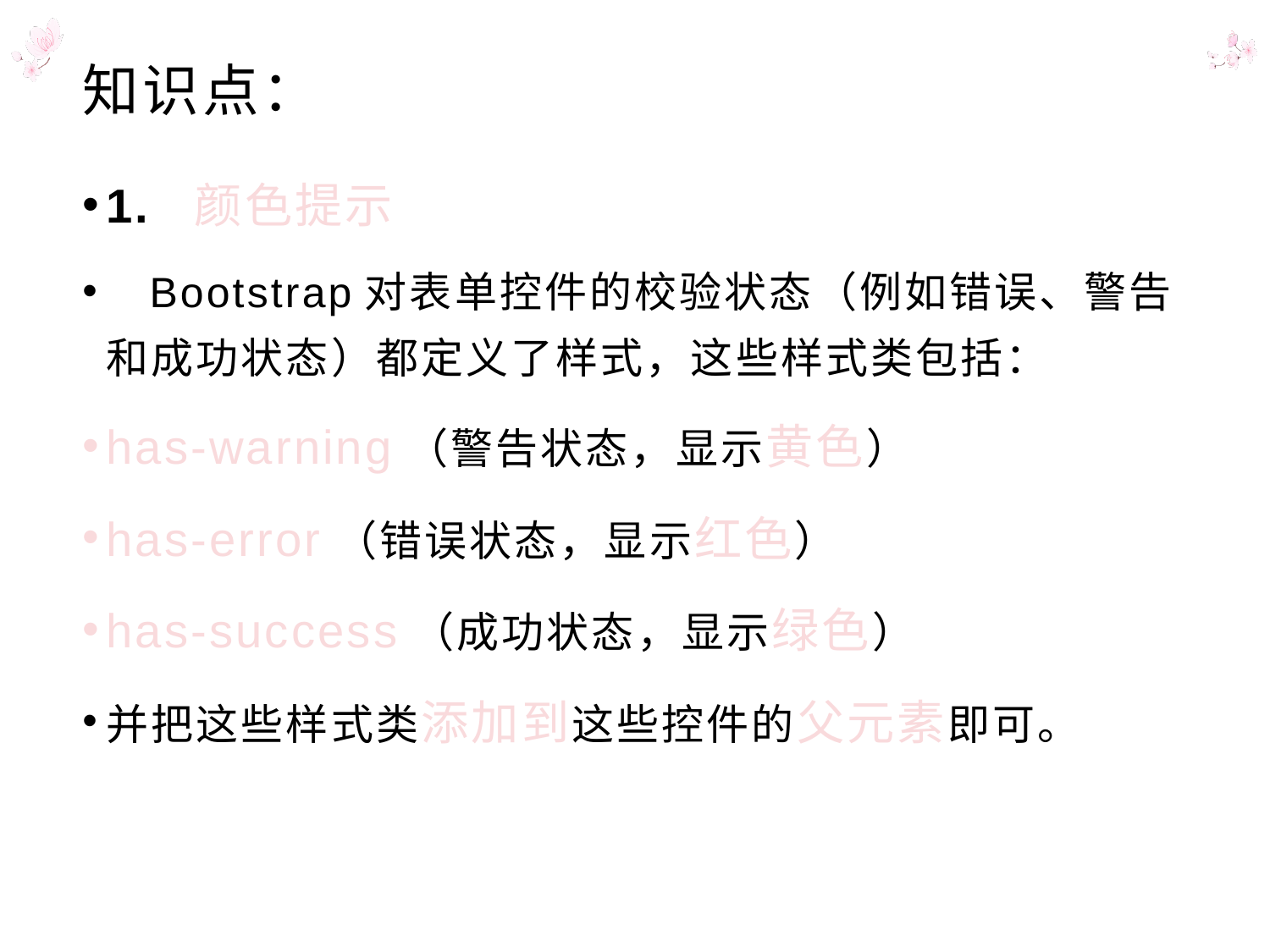

# 知识点：
1.  颜色提示
   Bootstrap对表单控件的校验状态（例如错误、警告和成功状态）都定义了样式，这些样式类包括：
has-warning（警告状态，显示黄色）
has-error（错误状态，显示红色）
has-success（成功状态，显示绿色）
并把这些样式类添加到这些控件的父元素即可。